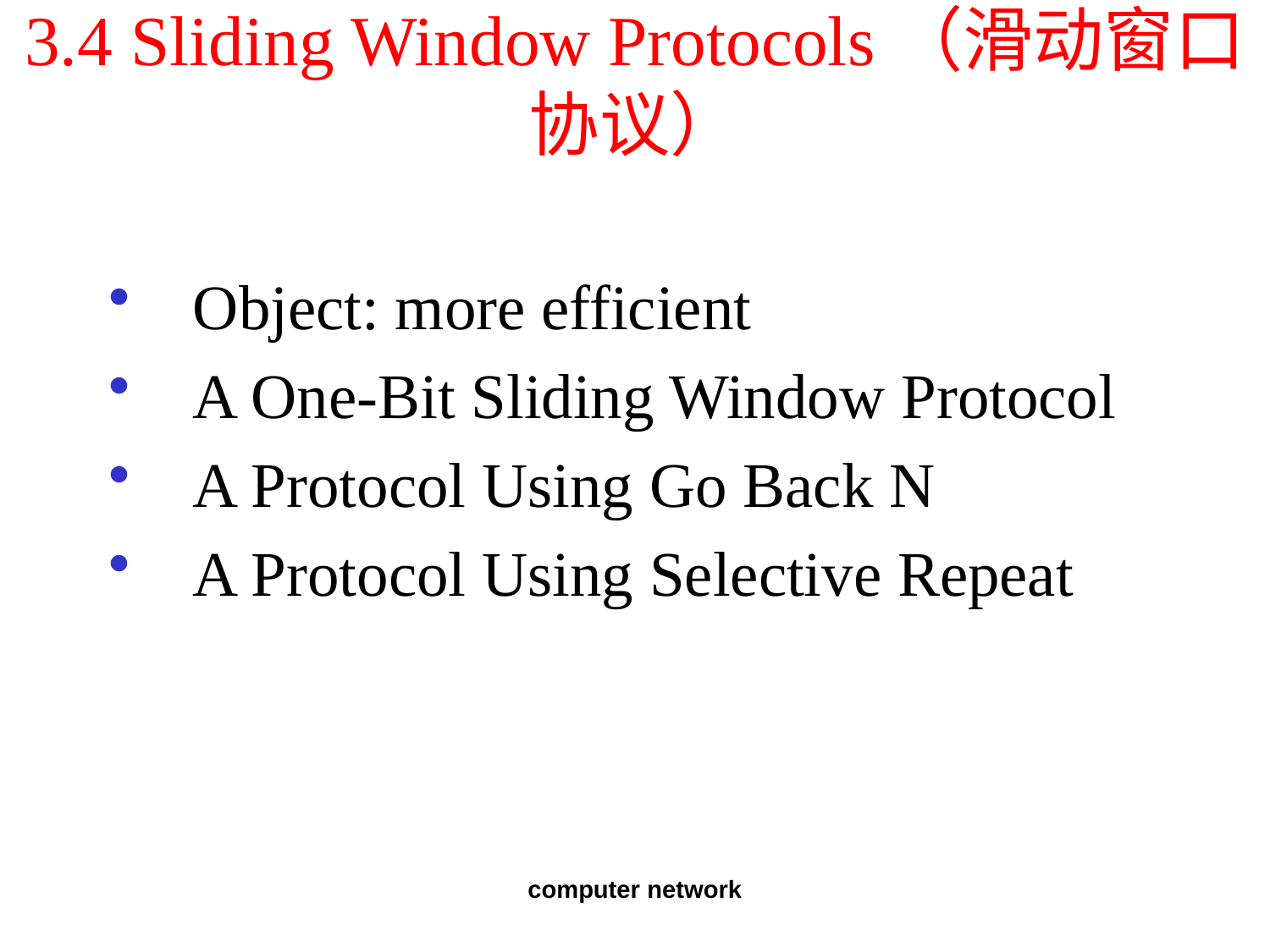

# 3.4 Sliding Window Protocols（滑动窗口协议）
Object: more efficient
A One-Bit Sliding Window Protocol
A Protocol Using Go Back N
A Protocol Using Selective Repeat

computer network
44